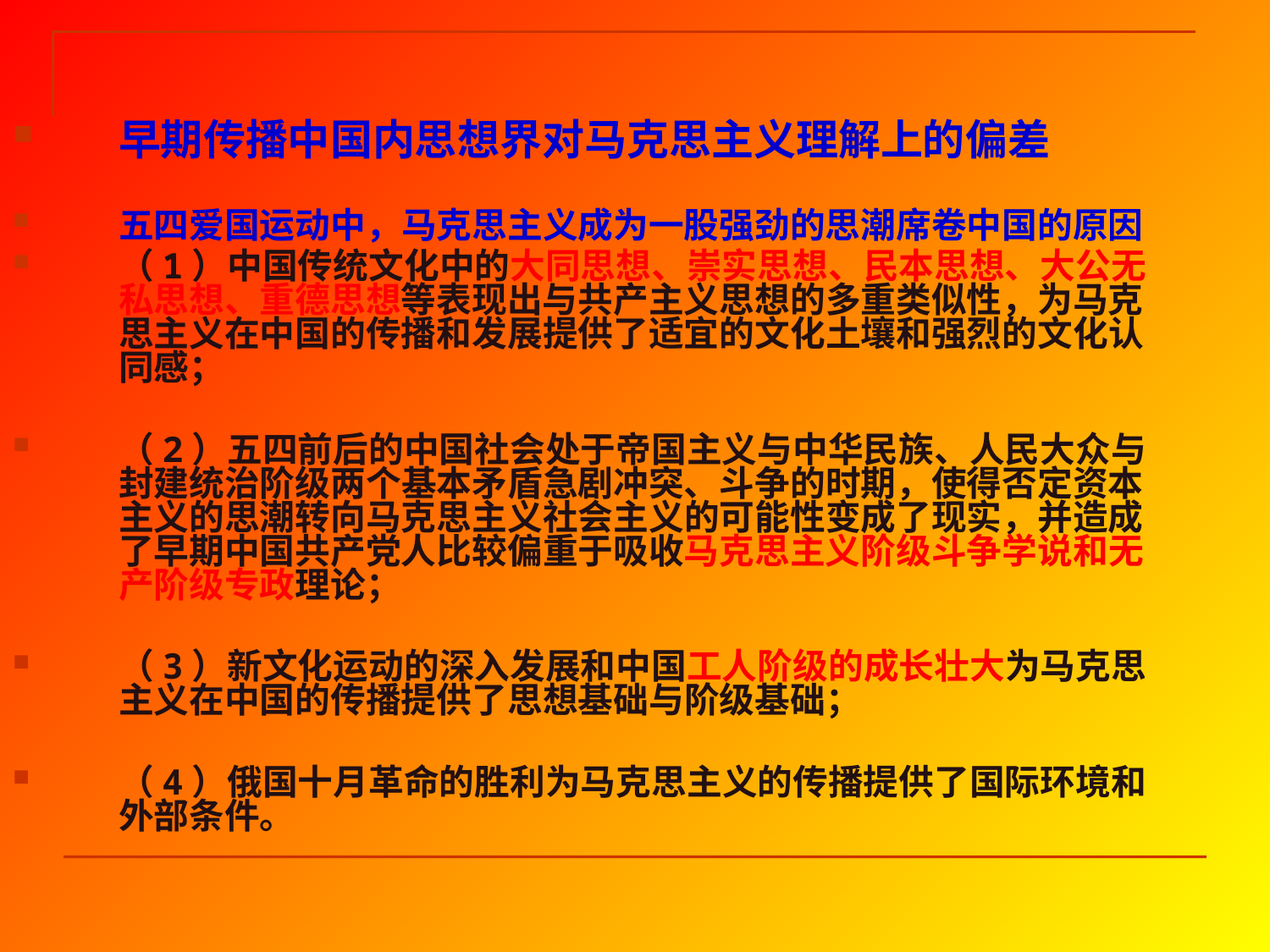

早期传播中国内思想界对马克思主义理解上的偏差

五四爱国运动中，马克思主义成为一股强劲的思潮席卷中国的原因
（1）中国传统文化中的大同思想、崇实思想、民本思想、大公无私思想、重德思想等表现出与共产主义思想的多重类似性，为马克思主义在中国的传播和发展提供了适宜的文化土壤和强烈的文化认同感；

（2）五四前后的中国社会处于帝国主义与中华民族、人民大众与封建统治阶级两个基本矛盾急剧冲突、斗争的时期，使得否定资本主义的思潮转向马克思主义社会主义的可能性变成了现实，并造成了早期中国共产党人比较偏重于吸收马克思主义阶级斗争学说和无产阶级专政理论；

（3）新文化运动的深入发展和中国工人阶级的成长壮大为马克思主义在中国的传播提供了思想基础与阶级基础；

（4）俄国十月革命的胜利为马克思主义的传播提供了国际环境和外部条件。